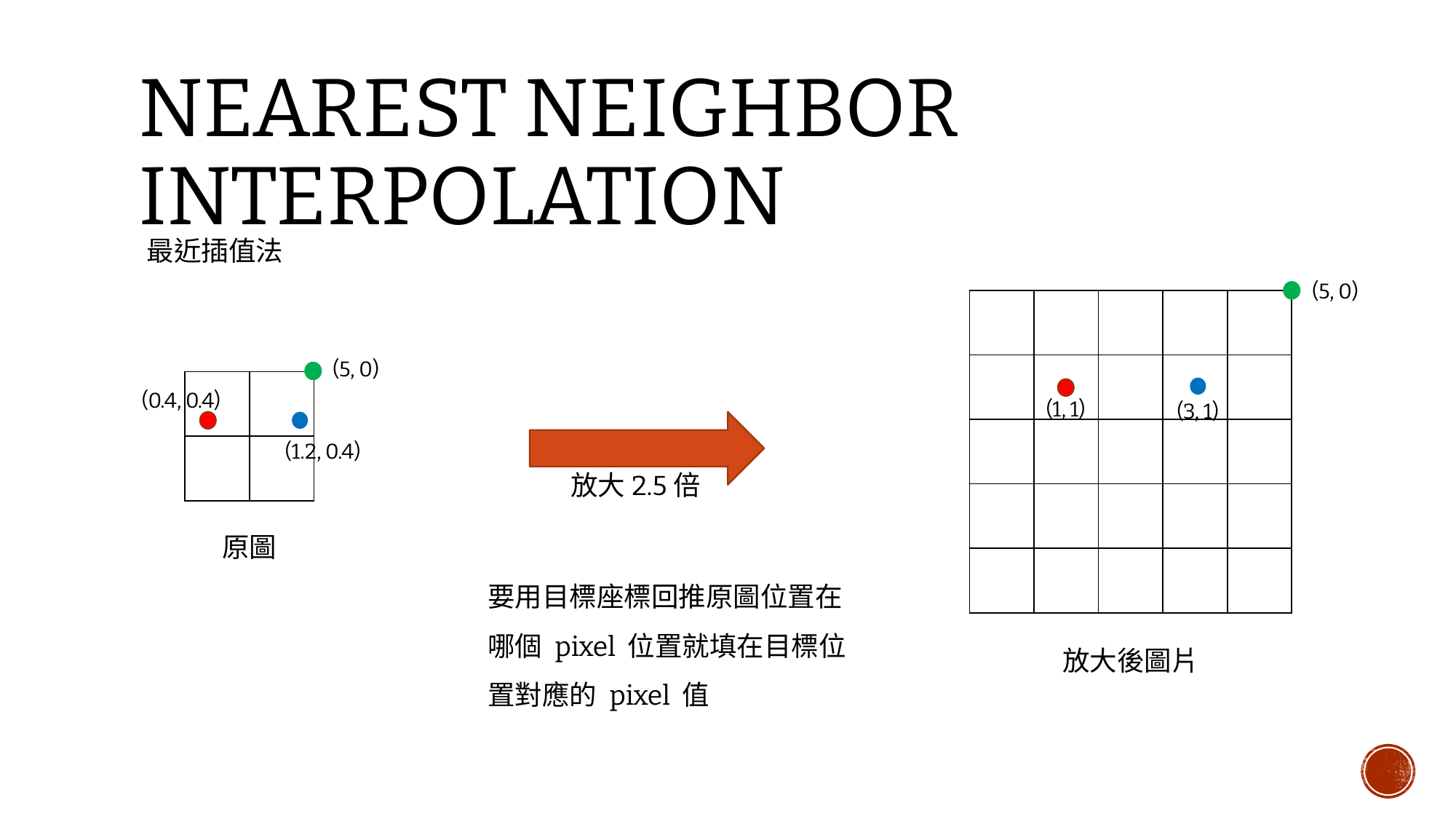

# Nearest Neighbor Interpolation
最近插值法
(5, 0)

|  |  |  |  |  |
| --- | --- | --- | --- | --- |
|  |  |  |  |  |
|  |  |  |  |  |
|  |  |  |  |  |
|  |  |  |  |  |
(5, 0)

|  |  |
| --- | --- |
|  |  |

(0.4, 0.4)
(1, 1)
(3, 1)

(1.2, 0.4)
放大2.5倍
原圖
要用目標座標回推原圖位置在哪個 pixel 位置就填在目標位置對應的 pixel 值
放大後圖片